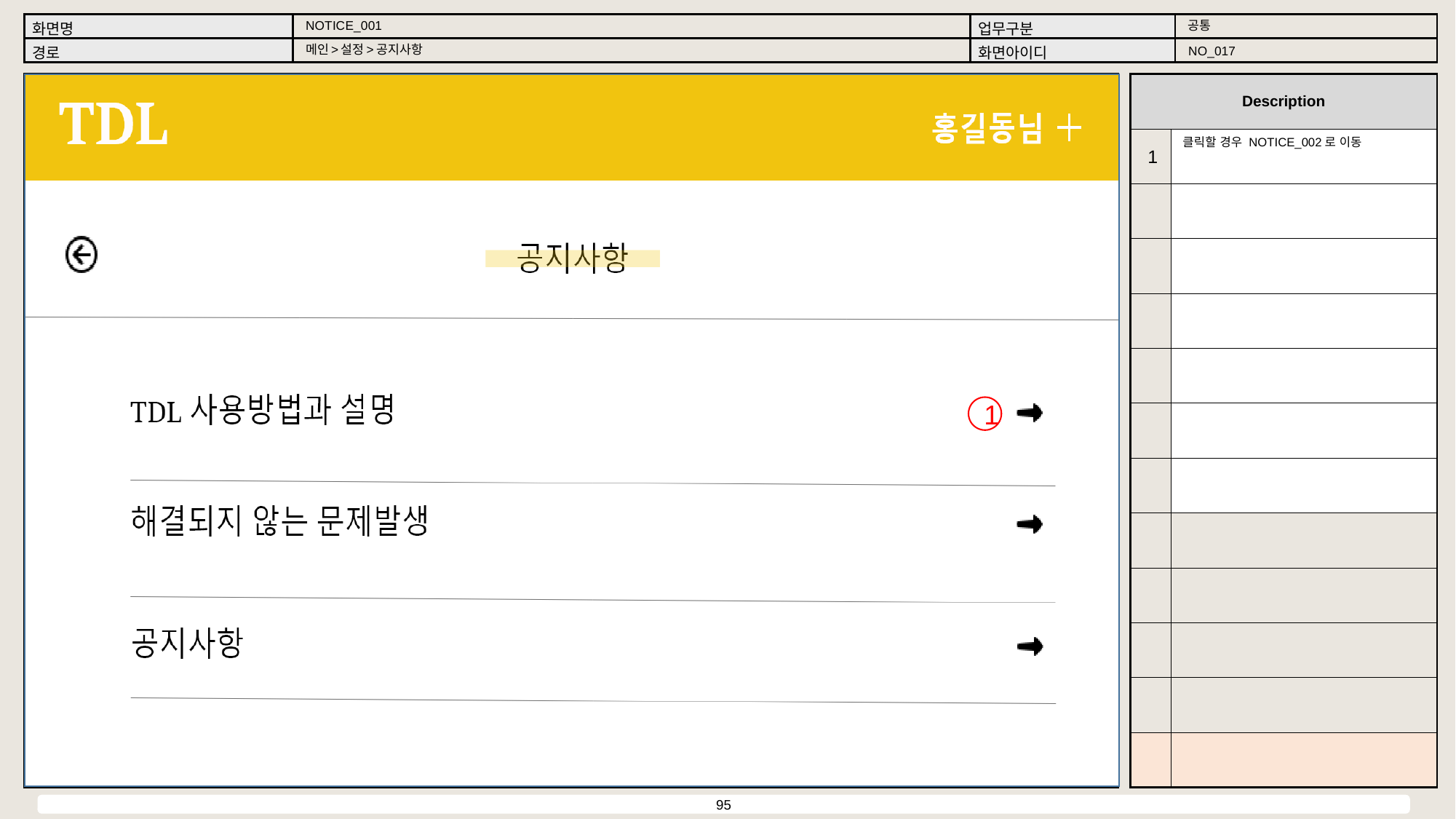

공통
NOTICE_001
메인>설정>공지사항
NO_017

클릭할 경우 NOTICE_002로 이동
1
1